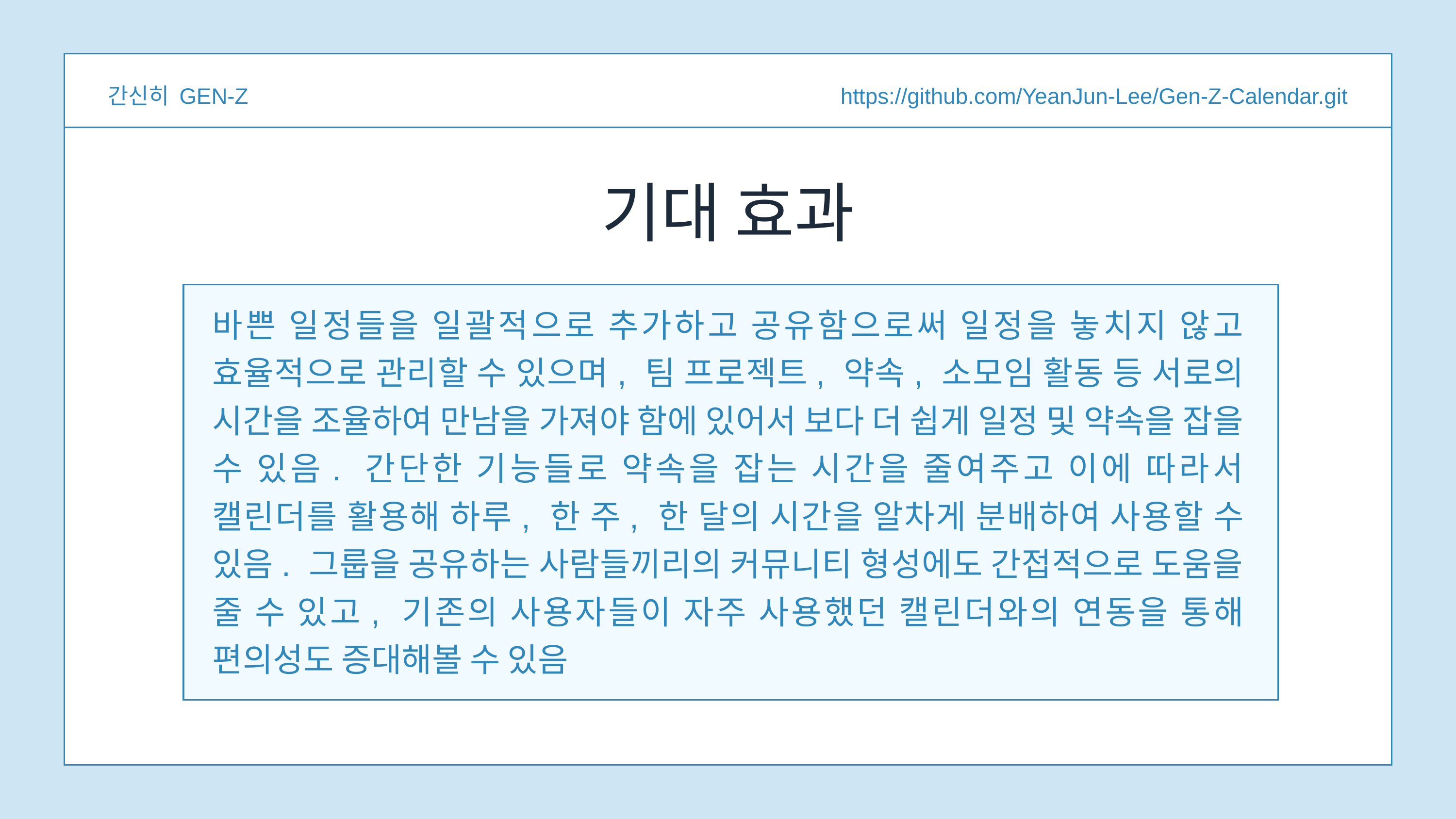

간신히 GEN-Z
https://github.com/YeanJun-Lee/Gen-Z-Calendar.git

기대 효과

바쁜 일정들을 일괄적으로 추가하고 공유함으로써 일정을 놓치지 않고 효율적으로 관리할 수 있으며, 팀 프로젝트, 약속, 소모임 활동 등 서로의 시간을 조율하여 만남을 가져야 함에 있어서 보다 더 쉽게 일정 및 약속을 잡을 수 있음. 간단한 기능들로 약속을 잡는 시간을 줄여주고 이에 따라서 캘린더를 활용해 하루, 한 주, 한 달의 시간을 알차게 분배하여 사용할 수 있음. 그룹을 공유하는 사람들끼리의 커뮤니티 형성에도 간접적으로 도움을 줄 수 있고, 기존의 사용자들이 자주 사용했던 캘린더와의 연동을 통해 편의성도 증대해볼 수 있음